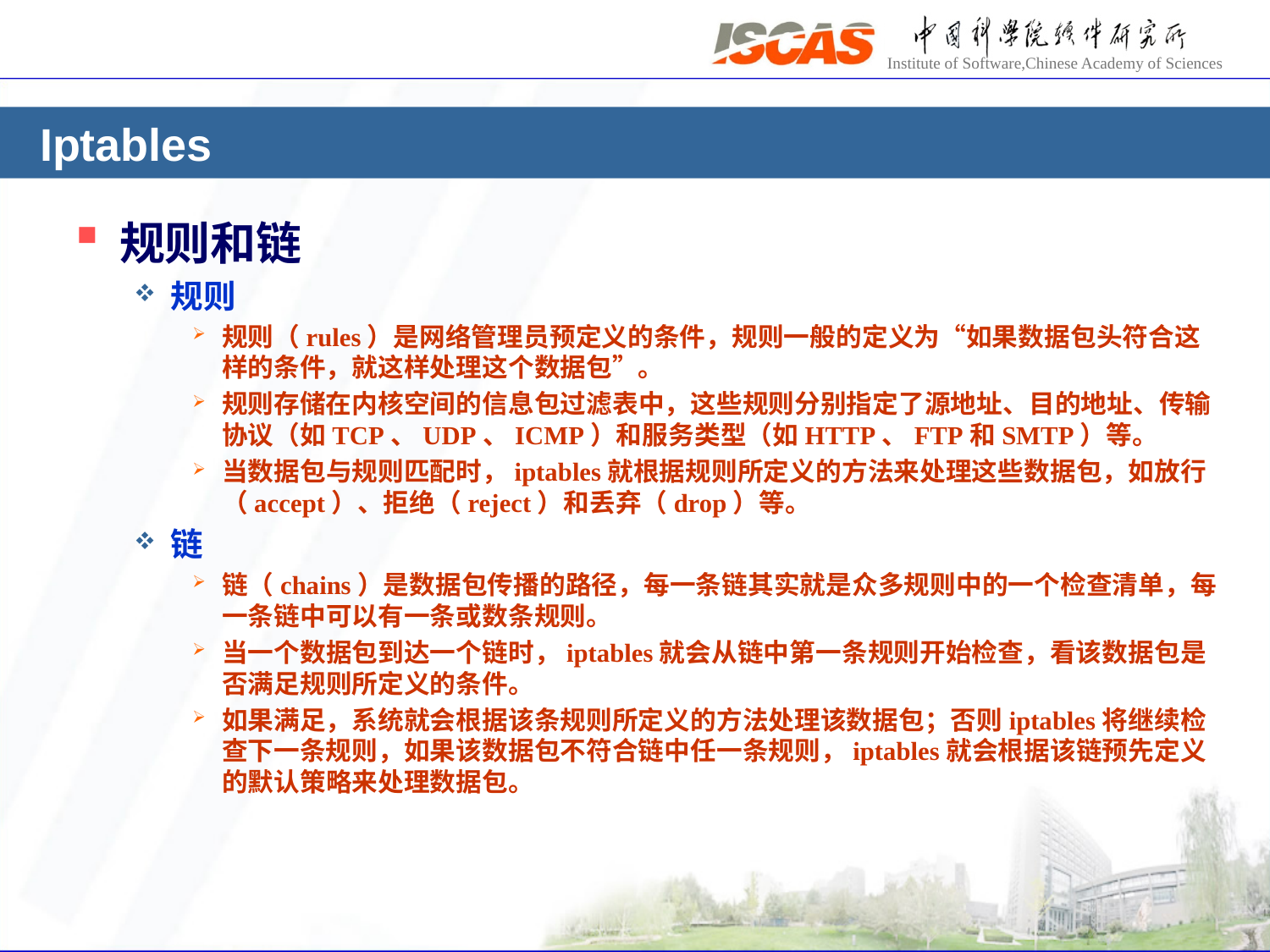

# Iptables
规则和链
规则
规则（rules）是网络管理员预定义的条件，规则一般的定义为“如果数据包头符合这样的条件，就这样处理这个数据包”。
规则存储在内核空间的信息包过滤表中，这些规则分别指定了源地址、目的地址、传输协议（如TCP、UDP、ICMP）和服务类型（如HTTP、FTP和SMTP）等。
当数据包与规则匹配时，iptables就根据规则所定义的方法来处理这些数据包，如放行（accept）、拒绝（reject）和丢弃（drop）等。
链
链（chains）是数据包传播的路径，每一条链其实就是众多规则中的一个检查清单，每一条链中可以有一条或数条规则。
当一个数据包到达一个链时，iptables就会从链中第一条规则开始检查，看该数据包是否满足规则所定义的条件。
如果满足，系统就会根据该条规则所定义的方法处理该数据包；否则iptables将继续检查下一条规则，如果该数据包不符合链中任一条规则，iptables就会根据该链预先定义的默认策略来处理数据包。